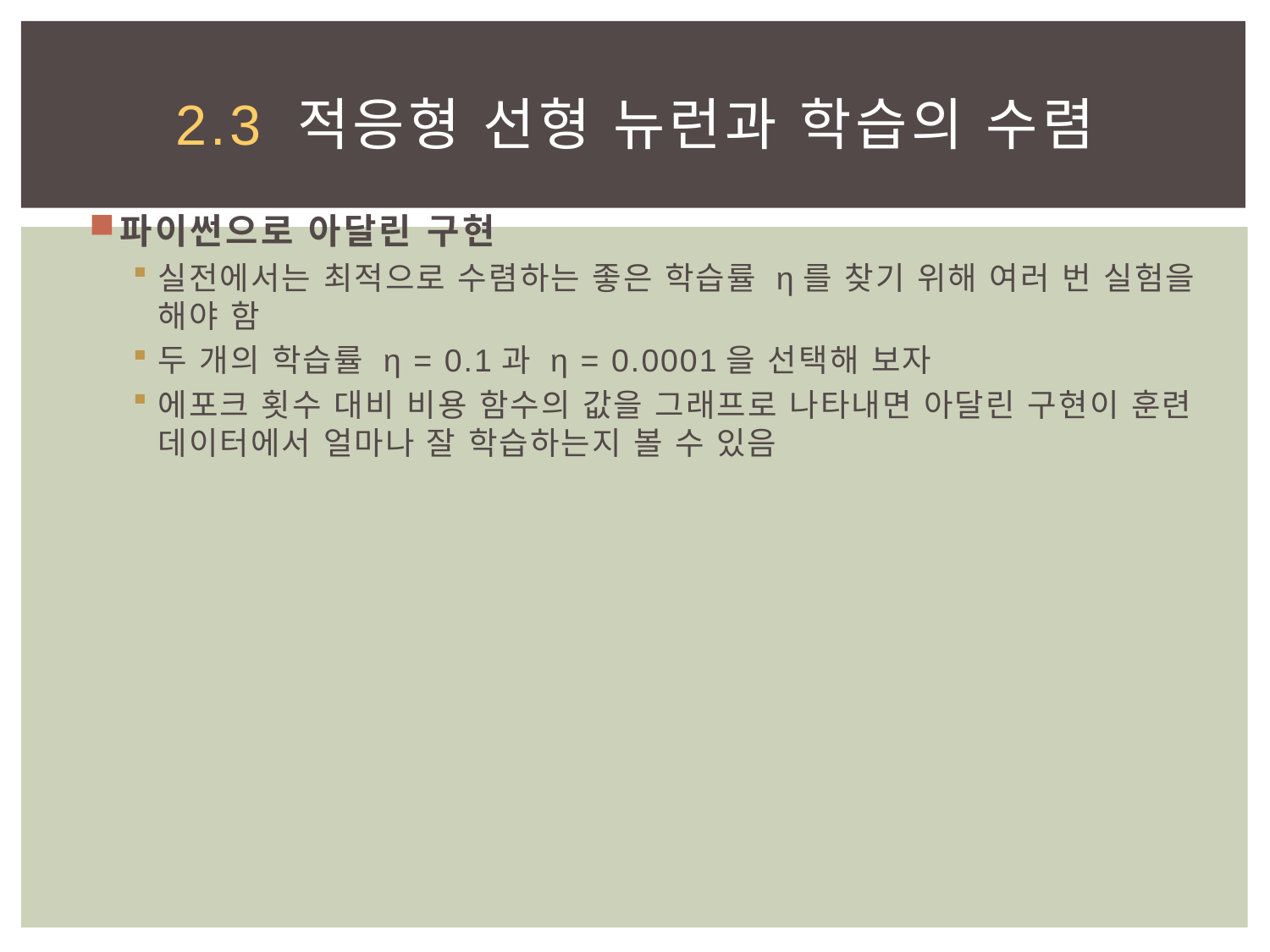

# 2.3 적응형 선형 뉴런과 학습의 수렴
파이썬으로 아달린 구현
실전에서는 최적으로 수렴하는 좋은 학습률 η를 찾기 위해 여러 번 실험을 해야 함
두 개의 학습률 η = 0.1과 η = 0.0001을 선택해 보자
에포크 횟수 대비 비용 함수의 값을 그래프로 나타내면 아달린 구현이 훈련 데이터에서 얼마나 잘 학습하는지 볼 수 있음